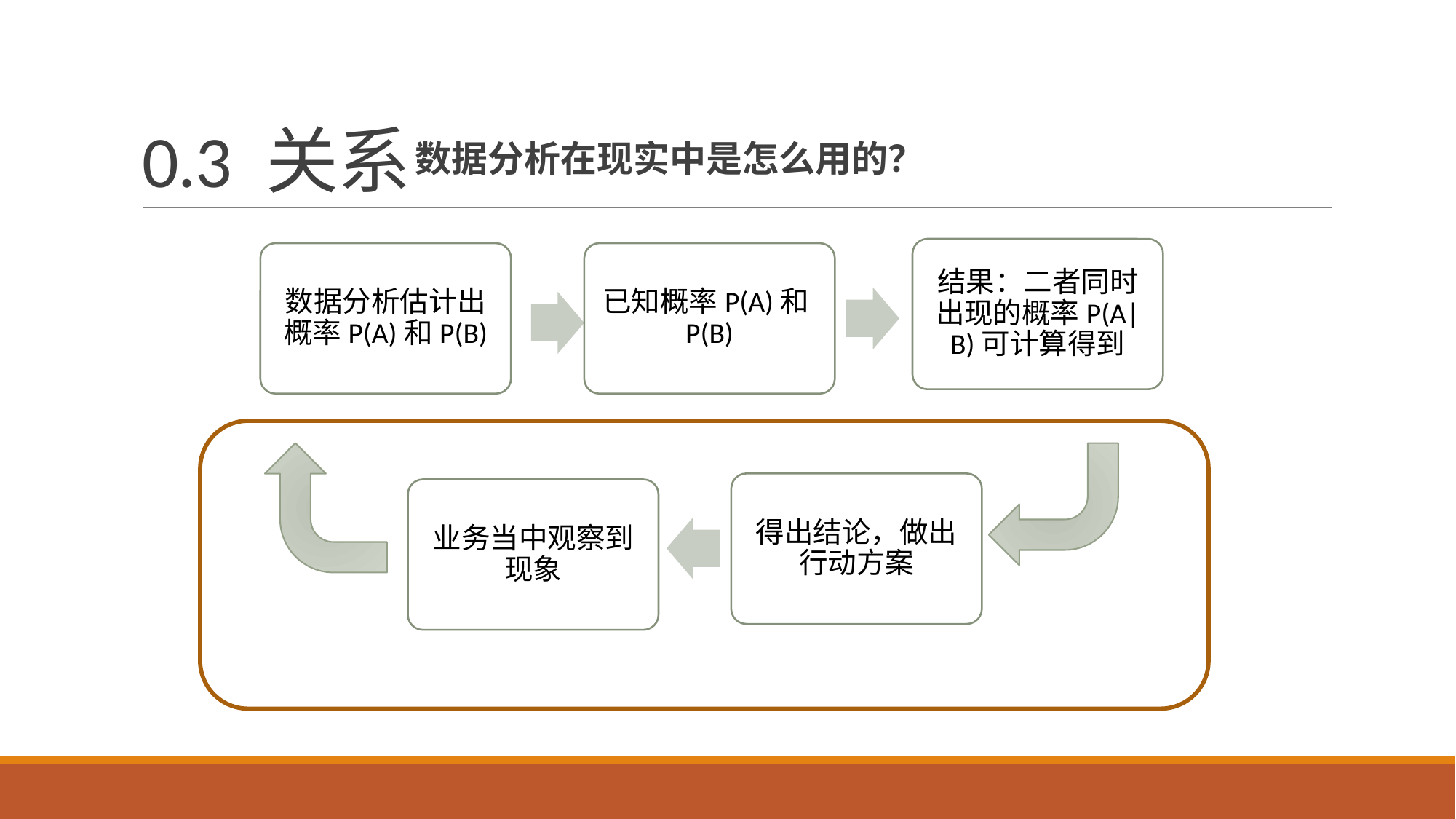

# 0.3 关系
数据分析在现实中是怎么用的？

结果：二者同时出现的概率P(A|B)可计算得到

数据分析估计出概率P(A)和P(B)

已知概率P(A)和P(B)

得出结论，做出行动方案

业务当中观察到现象